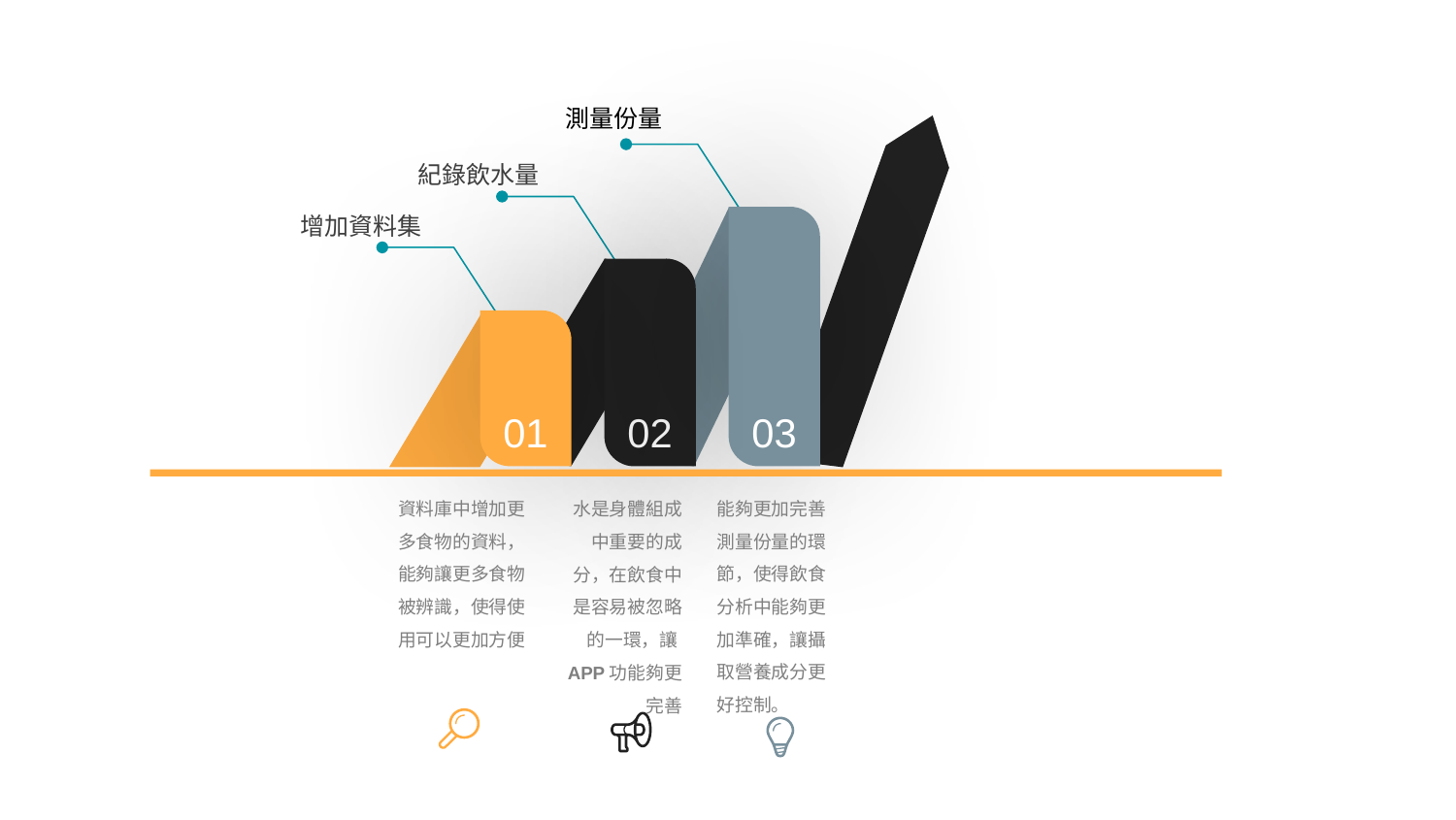

測量份量

紀錄飲水量

增加資料集

03

02
01

資料庫中增加更多食物的資料，能夠讓更多食物被辨識，使得使用可以更加方便

能夠更加完善測量份量的環節，使得飲食分析中能夠更加準確，讓攝取營養成分更好控制。
水是身體組成中重要的成分，在飲食中是容易被忽略的一環，讓APP功能夠更完善